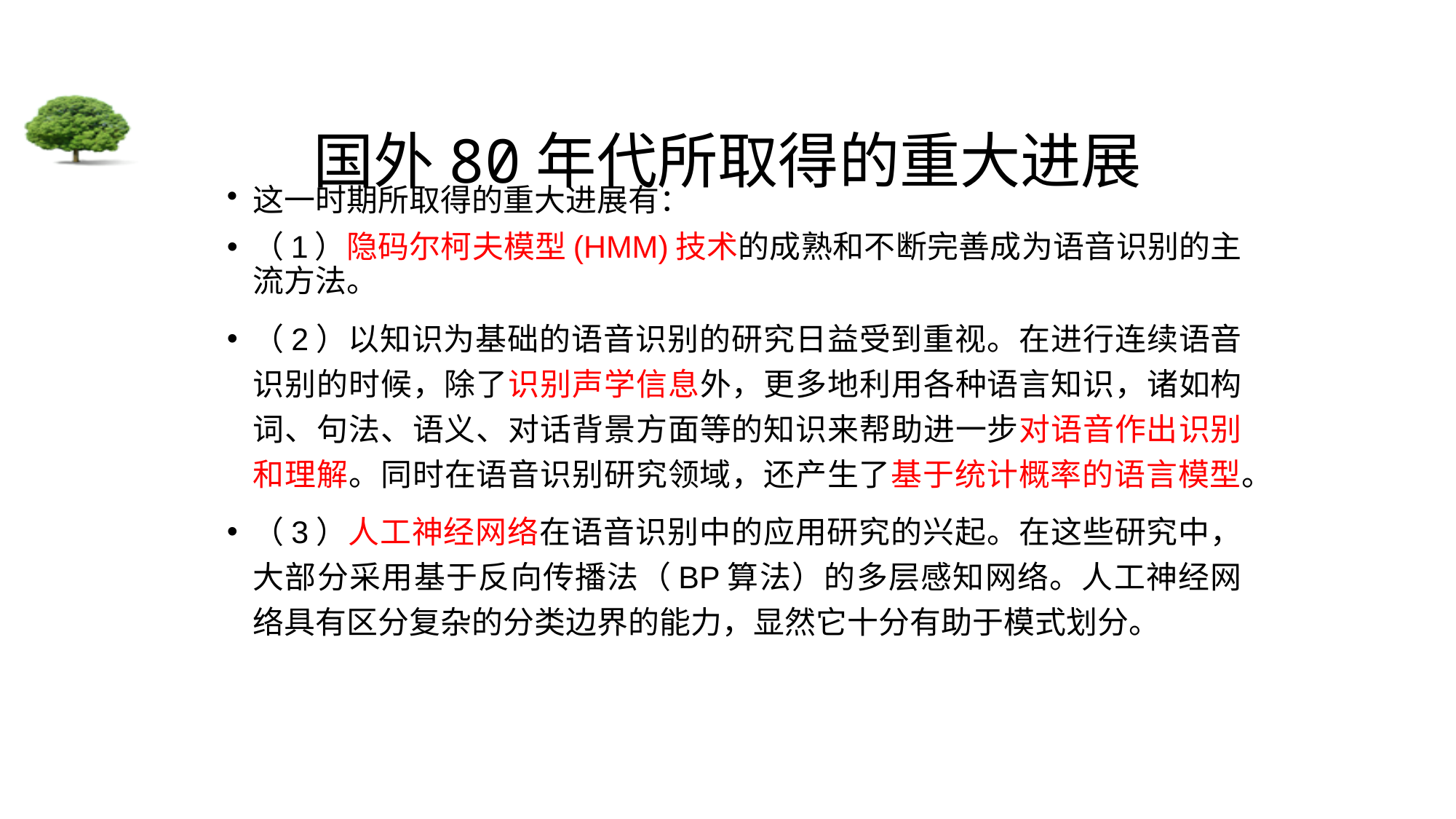

# 国外80年代所取得的重大进展
这一时期所取得的重大进展有：
（1）隐码尔柯夫模型(HMM)技术的成熟和不断完善成为语音识别的主流方法。
（2）以知识为基础的语音识别的研究日益受到重视。在进行连续语音识别的时候，除了识别声学信息外，更多地利用各种语言知识，诸如构词、句法、语义、对话背景方面等的知识来帮助进一步对语音作出识别和理解。同时在语音识别研究领域，还产生了基于统计概率的语言模型。
（3）人工神经网络在语音识别中的应用研究的兴起。在这些研究中，大部分采用基于反向传播法（BP算法）的多层感知网络。人工神经网络具有区分复杂的分类边界的能力，显然它十分有助于模式划分。